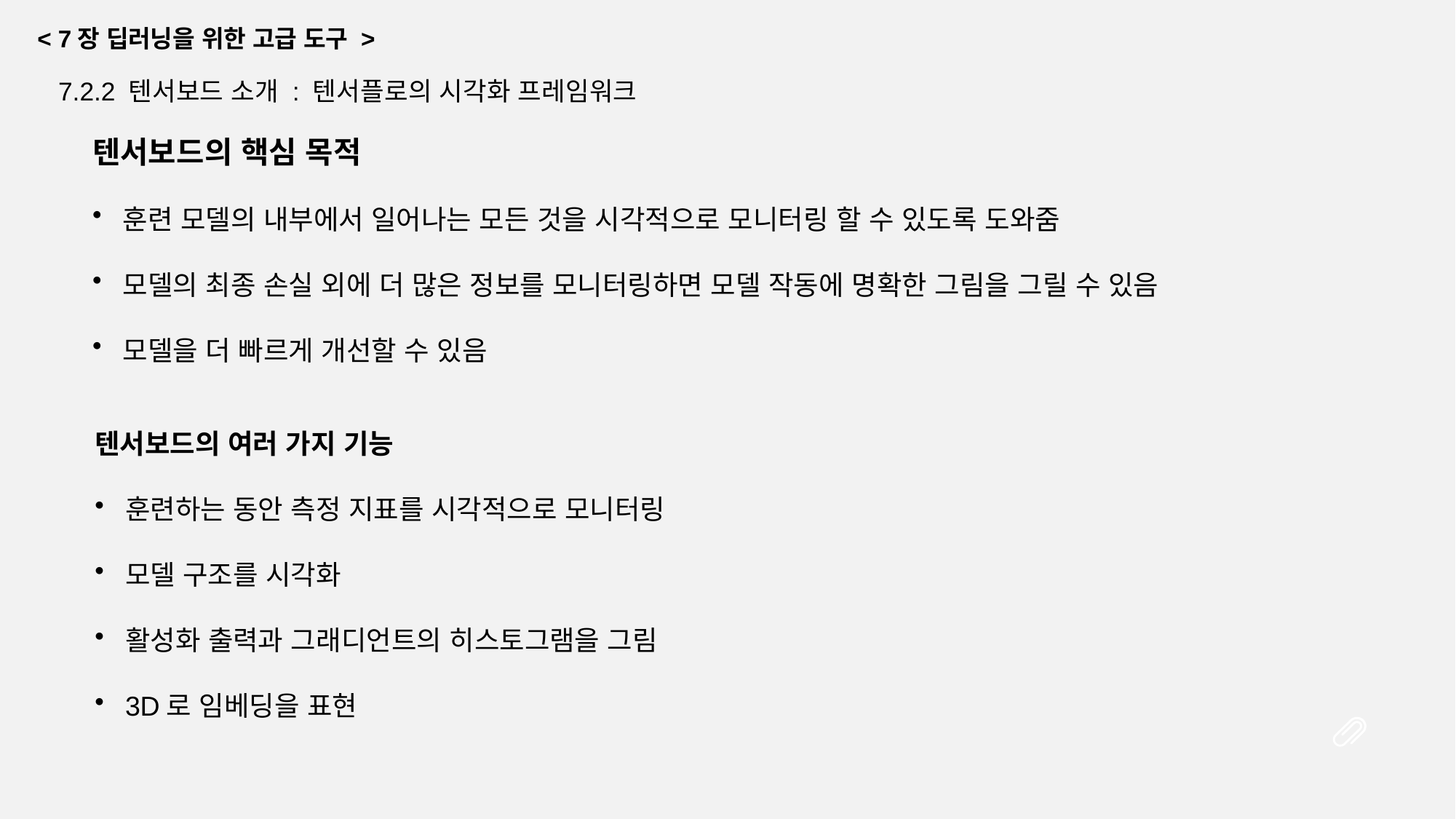

< 7장 딥러닝을 위한 고급 도구 >
7.2.2 텐서보드 소개 : 텐서플로의 시각화 프레임워크
텐서보드의 핵심 목적

훈련 모델의 내부에서 일어나는 모든 것을 시각적으로 모니터링 할 수 있도록 도와줌

모델의 최종 손실 외에 더 많은 정보를 모니터링하면 모델 작동에 명확한 그림을 그릴 수 있음

모델을 더 빠르게 개선할 수 있음
텐서보드의 여러 가지 기능

훈련하는 동안 측정 지표를 시각적으로 모니터링

모델 구조를 시각화

활성화 출력과 그래디언트의 히스토그램을 그림

3D로 임베딩을 표현